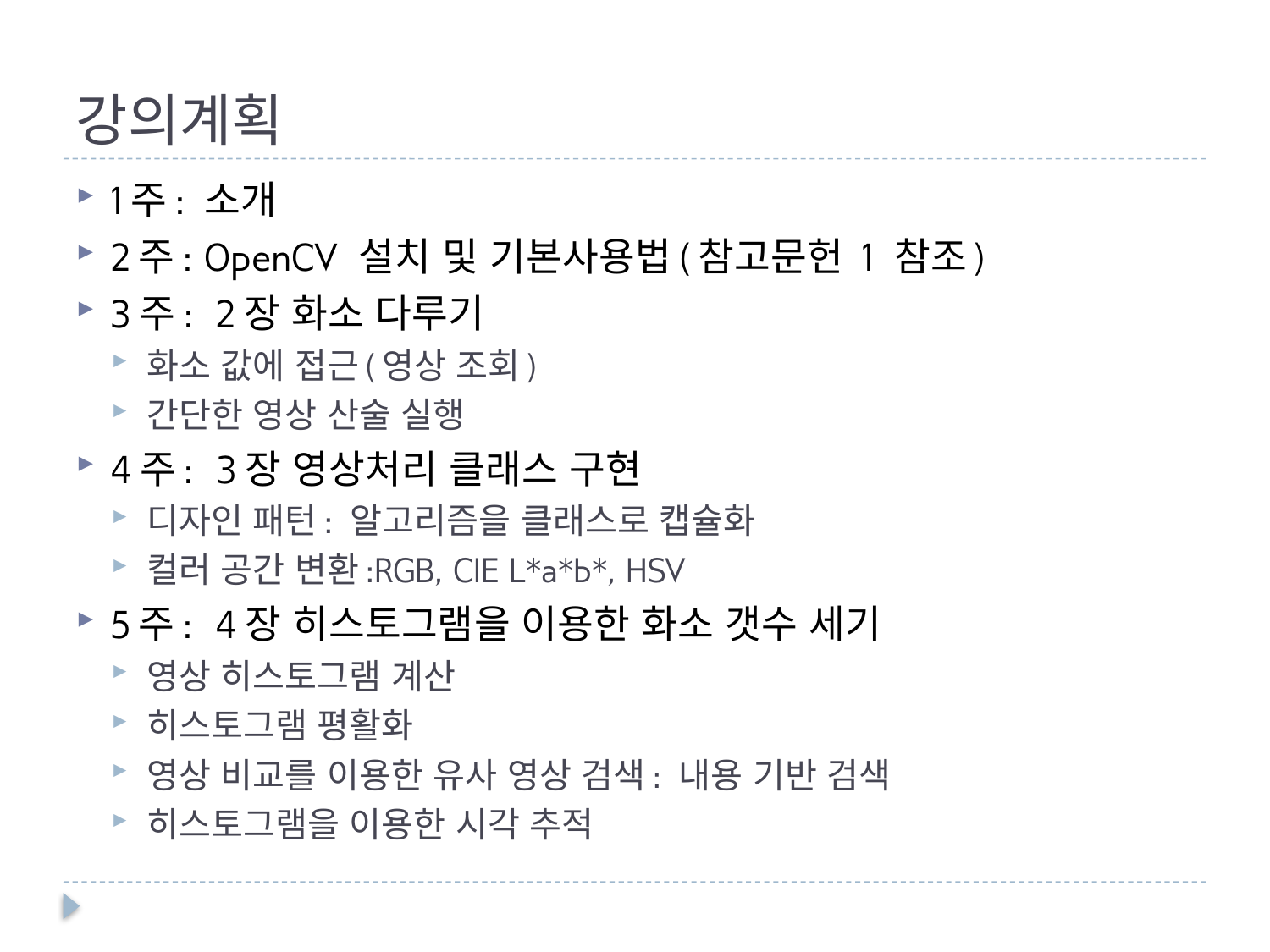

# 강의계획
1주: 소개
2주: OpenCV 설치 및 기본사용법(참고문헌 1 참조)
3주:  2장 화소 다루기
화소 값에 접근(영상 조회)
간단한 영상 산술 실행
4주:  3장 영상처리 클래스 구현
디자인 패턴: 알고리즘을 클래스로 캡슐화
컬러 공간 변환:RGB, CIE L*a*b*, HSV
5주:  4장 히스토그램을 이용한 화소 갯수 세기
영상 히스토그램 계산
히스토그램 평활화
영상 비교를 이용한 유사 영상 검색: 내용 기반 검색
히스토그램을 이용한 시각 추적